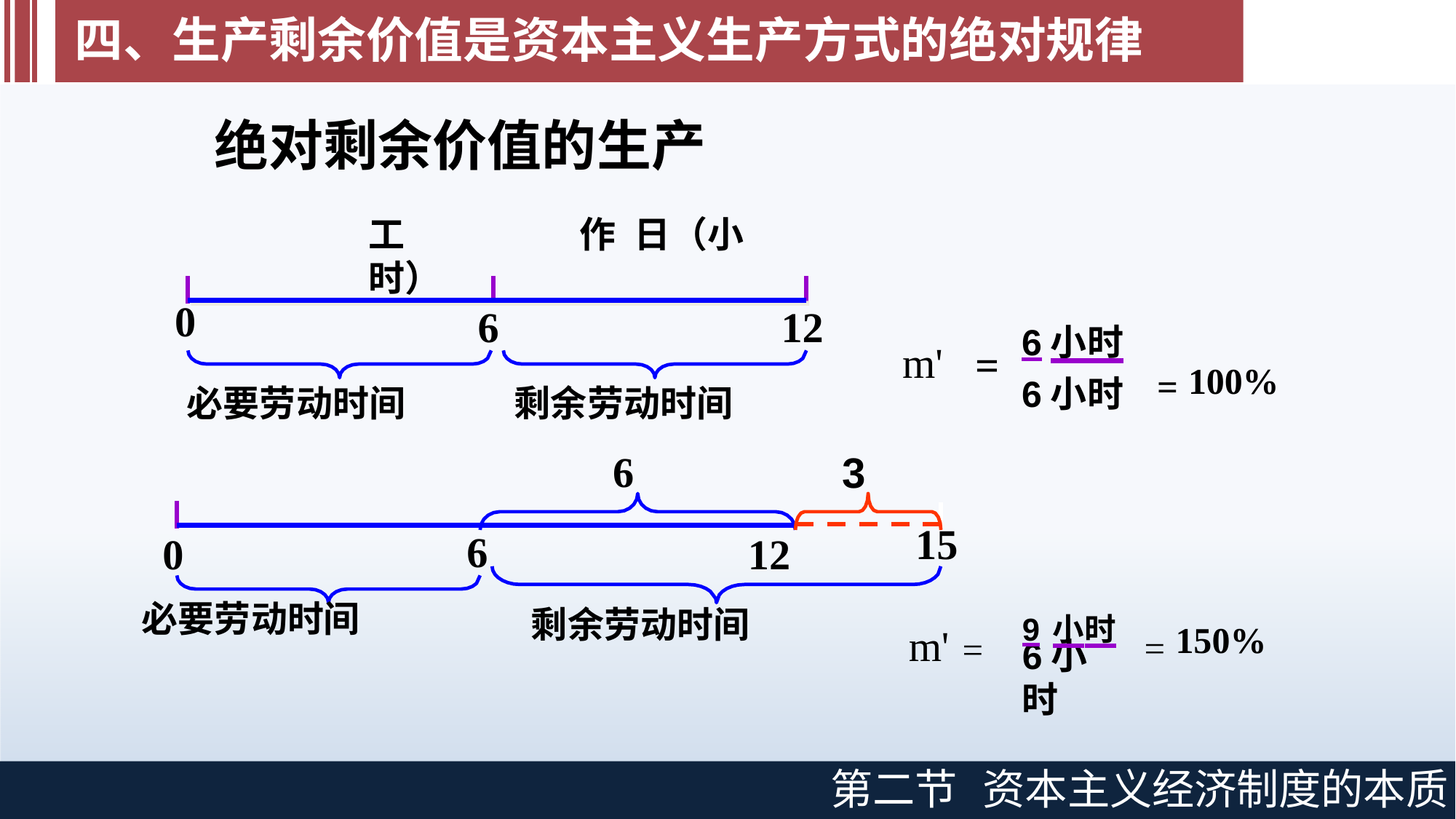

# 四、生产剩余价值是资本主义生产方式的绝对规律

绝对剩余价值的生产
工	作	日（小时）

0
6
12

6小时
6小时
= 100%
m'
=

剩余劳动时间
6
必要劳动时间
3
15
m' =

12
剩余劳动时间

6

0

9小时	= 150%
必要劳动时间
6小时
第二节
资本主义经济制度的本质